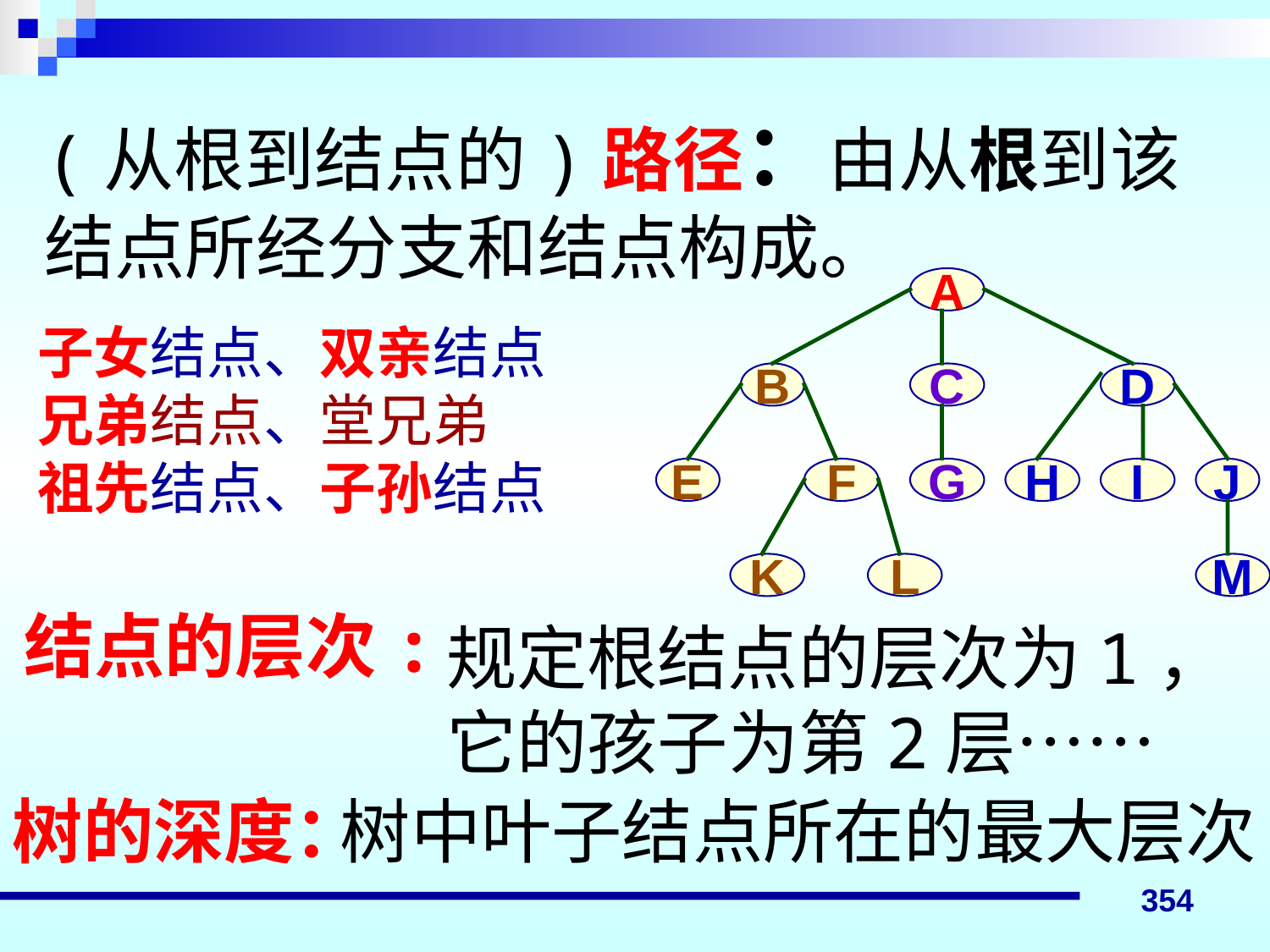

(从根到结点的)路径：由从根到该结点所经分支和结点构成。
A

B
C
D

E
F
G
H
I
J

K
L
M
子女结点、双亲结点
兄弟结点、堂兄弟
祖先结点、子孙结点
结点的层次:
规定根结点的层次为1，它的孩子为第2层……
树中叶子结点所在的最大层次
树的深度：
354